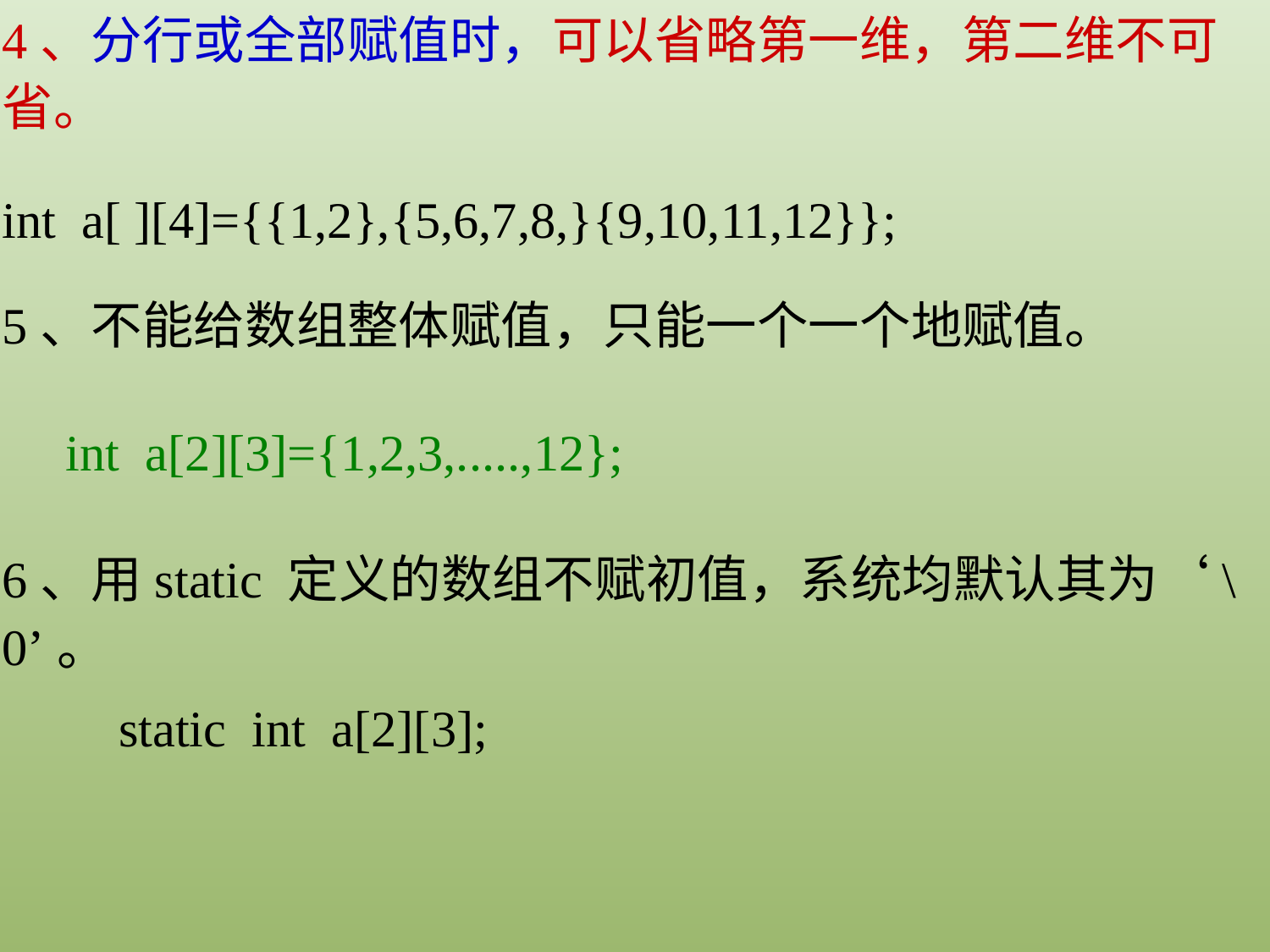

4、分行或全部赋值时，可以省略第一维，第二维不可省。
int  a[ ][4]={{1,2},{5,6,7,8,}{9,10,11,12}};
5、不能给数组整体赋值，只能一个一个地赋值。
int  a[2][3]={1,2,3,.....,12};
6、用static 定义的数组不赋初值，系统均默认其为‘\0’。
static  int  a[2][3];
306